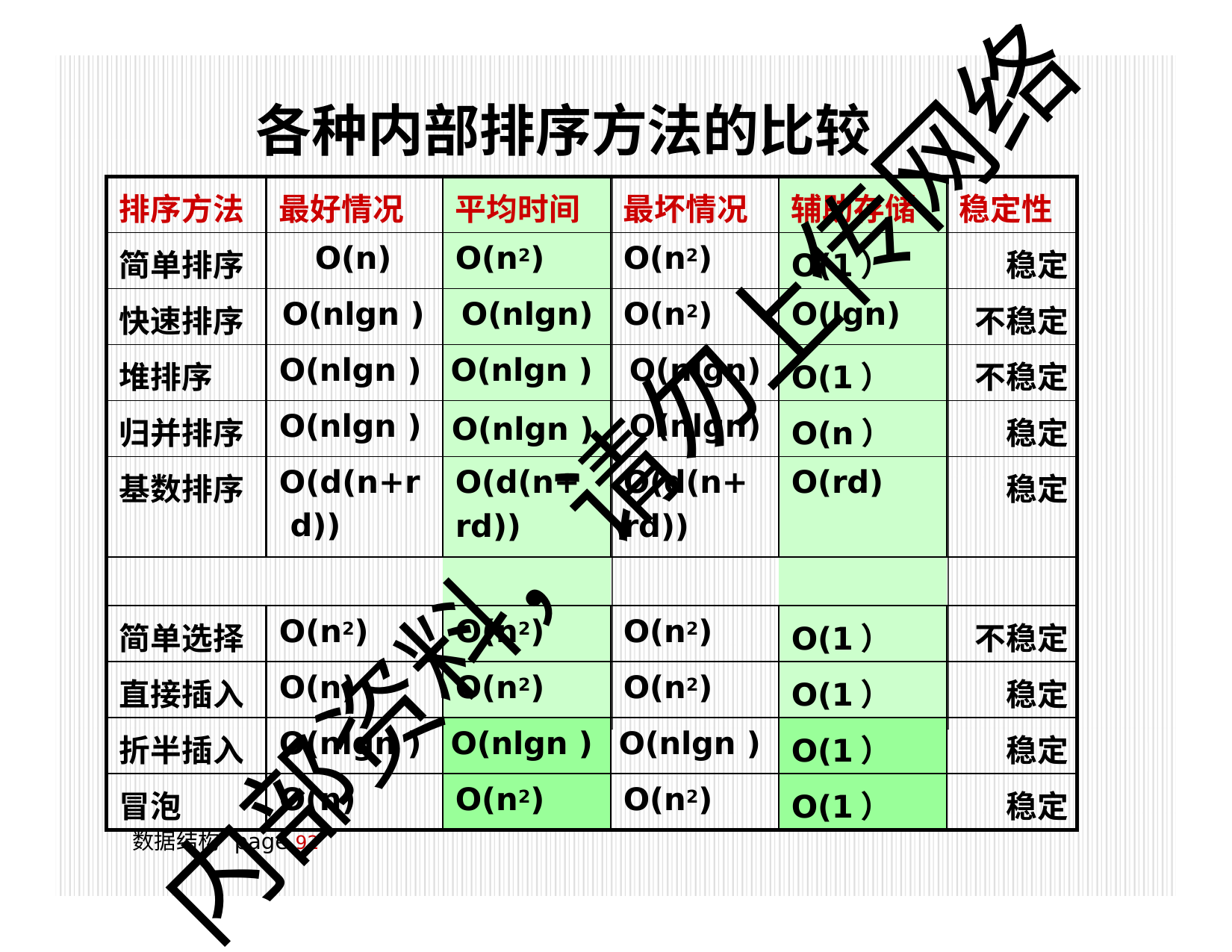

# 各种内部排序方法的比较
| 排序方法 | 最好情况 | 平均时间 | 最坏情况 | 辅助存储 | 稳定性 |
| --- | --- | --- | --- | --- | --- |
| 简单排序 | O(n) | O(n2) | O(n2) | O(1） | 稳定 |
| 快速排序 | O(nlgn ) | O(nlgn) | O(n2) | O(lgn) | 不稳定 |
| 堆排序 | O(nlgn ) | O(nlgn ) | O(nlgn) | O(1） | 不稳定 |
| 归并排序 | O(nlgn ) | O(nlgn ) | O(nlgn) | O(n） | 稳定 |
| 基数排序 | O(d(n+r d)) | O(d(n+ rd)) | O(d(n+ rd)) | O(rd) | 稳定 |
|  |  |  |  |  |  |
| 简单选择 | O(n2) | O(n2) | O(n2) | O(1） | 不稳定 |
| 直接插入 | O(n) | O(n2) | O(n2) | O(1） | 稳定 |
| 折半插入 | O(nlgn ) | O(nlgn ) | O(nlgn ) | O(1） | 稳定 |
| 冒泡 | O(n) | O(n2) | O(n2) | O(1） | 稳定 |

内部资料，请勿上传网络
数据结构 page 92